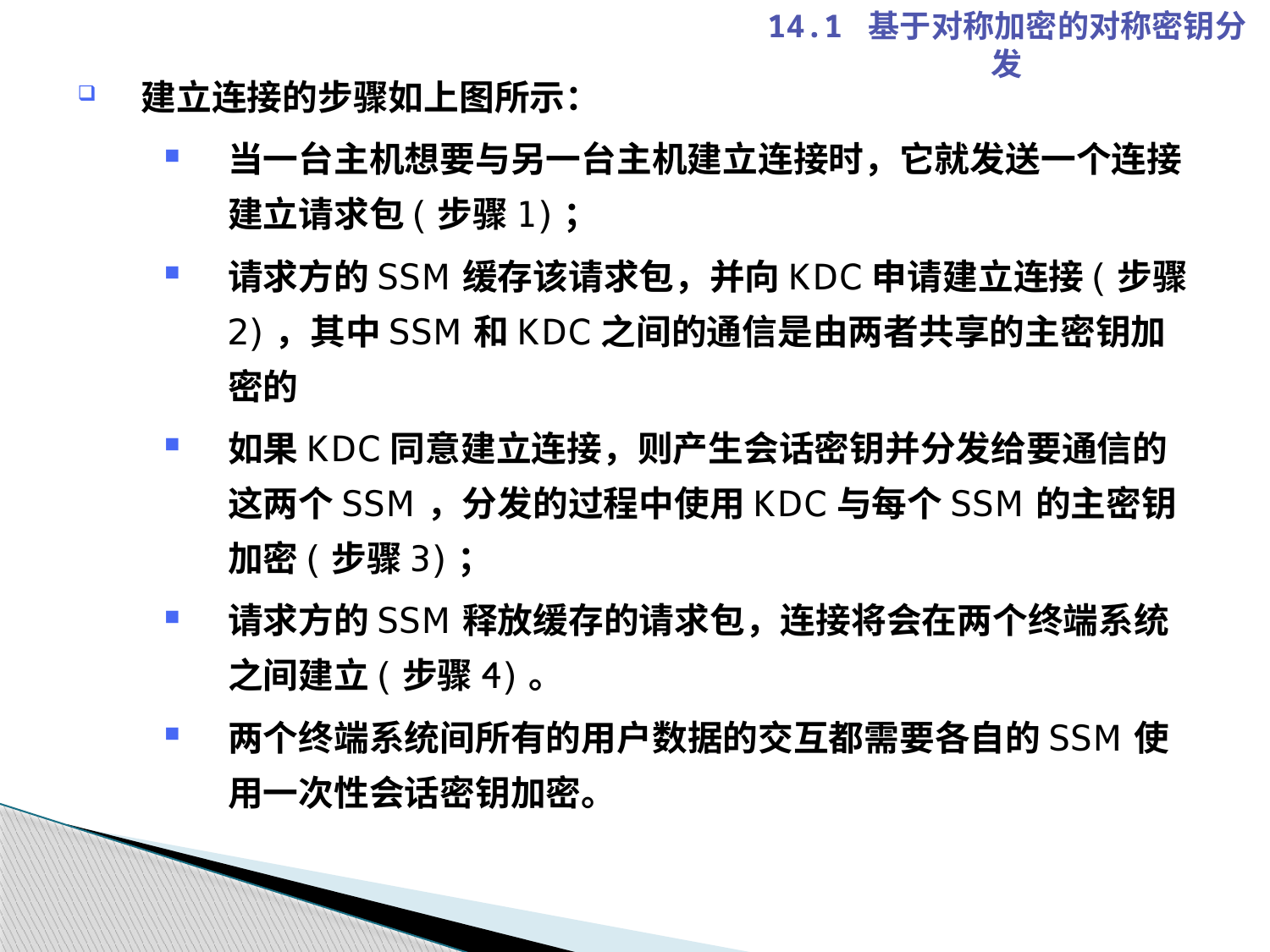

14.1 基于对称加密的对称密钥分发
建立连接的步骤如上图所示：
当一台主机想要与另一台主机建立连接时，它就发送一个连接建立请求包(步骤1)；
请求方的SSM缓存该请求包，并向KDC申请建立连接(步骤2)，其中SSM和KDC之间的通信是由两者共享的主密钥加密的
如果KDC同意建立连接，则产生会话密钥并分发给要通信的这两个SSM，分发的过程中使用KDC与每个SSM的主密钥加密(步骤3)；
请求方的SSM释放缓存的请求包，连接将会在两个终端系统之间建立(步骤4)。
两个终端系统间所有的用户数据的交互都需要各自的SSM使用一次性会话密钥加密。